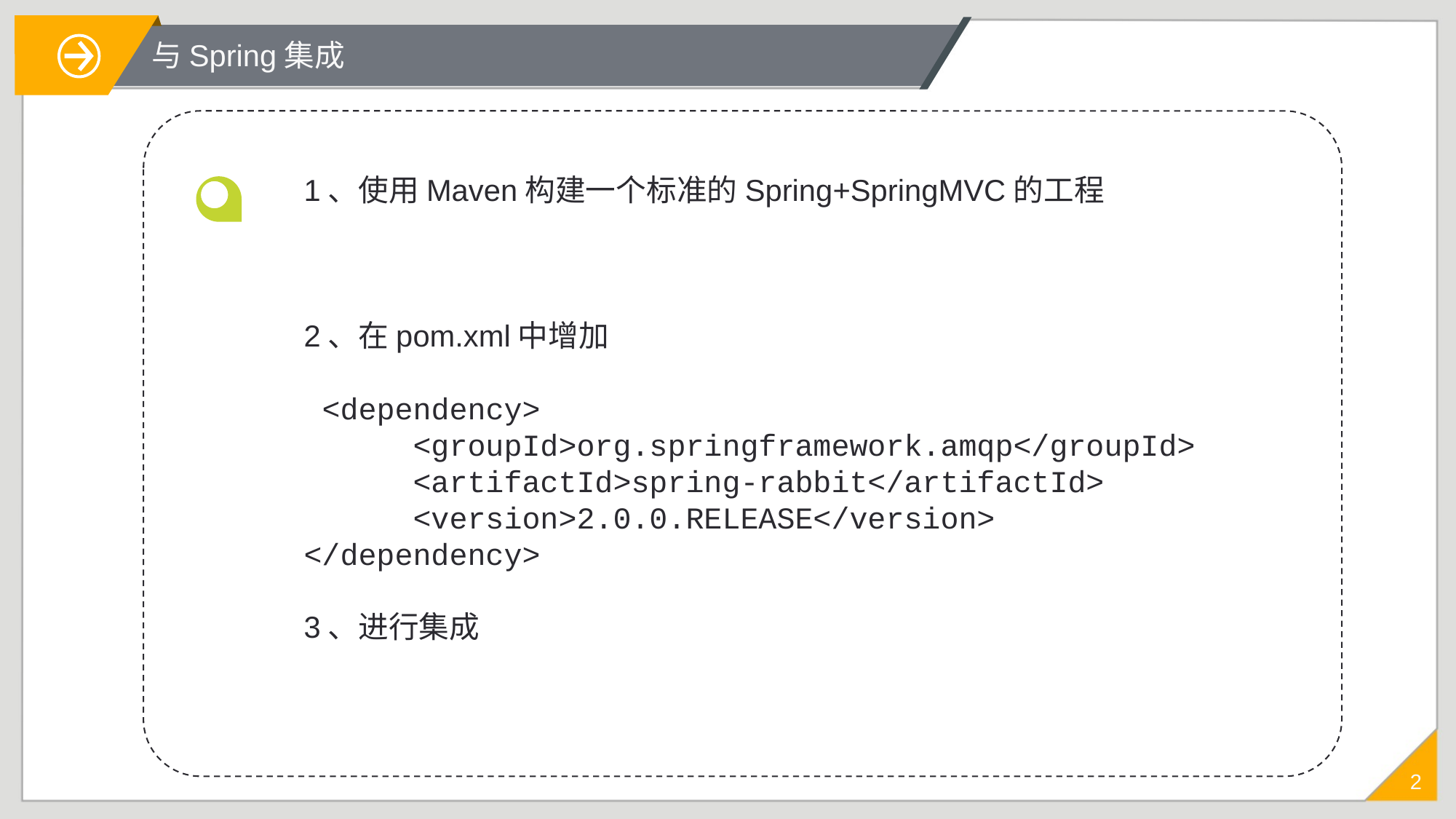

与Spring集成

1、使用Maven构建一个标准的Spring+SpringMVC的工程

2、在pom.xml中增加

 <dependency>
      <groupId>org.springframework.amqp</groupId>
      <artifactId>spring-rabbit</artifactId>
      <version>2.0.0.RELEASE</version>
</dependency>

3、进行集成